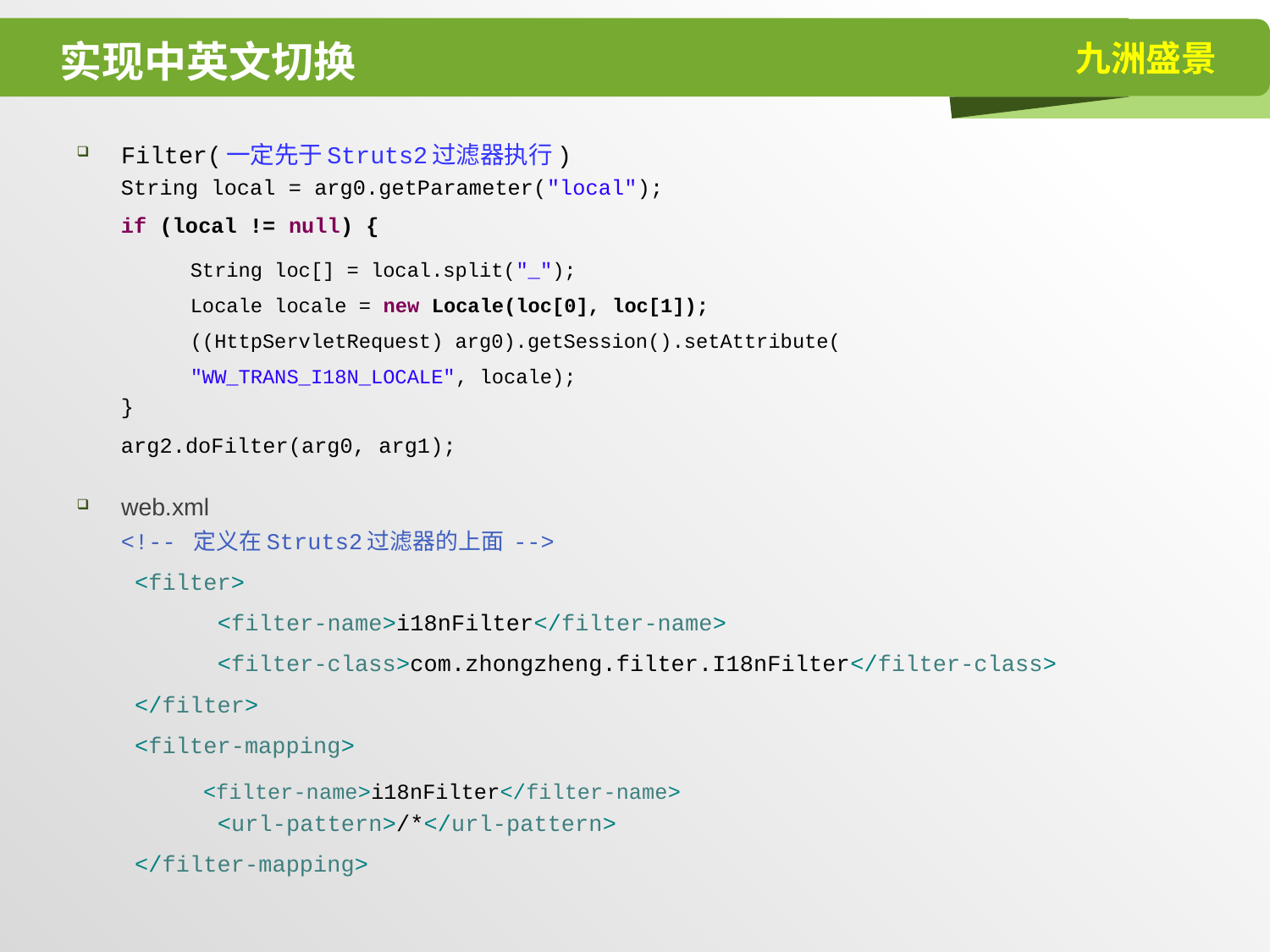

# 实现中英文切换
Filter(一定先于Struts2过滤器执行)
String local = arg0.getParameter("local");
if (local != null) {
String loc[] = local.split("_");
Locale locale = new Locale(loc[0], loc[1]);
((HttpServletRequest) arg0).getSession().setAttribute(
"WW_TRANS_I18N_LOCALE", locale);
}
arg2.doFilter(arg0, arg1);
web.xml
<!-- 定义在Struts2过滤器的上面 -->
 <filter>
 	<filter-name>i18nFilter</filter-name>
 	<filter-class>com.zhongzheng.filter.I18nFilter</filter-class>
 </filter>
 <filter-mapping>
 <filter-name>i18nFilter</filter-name>
 	<url-pattern>/*</url-pattern>
 </filter-mapping>